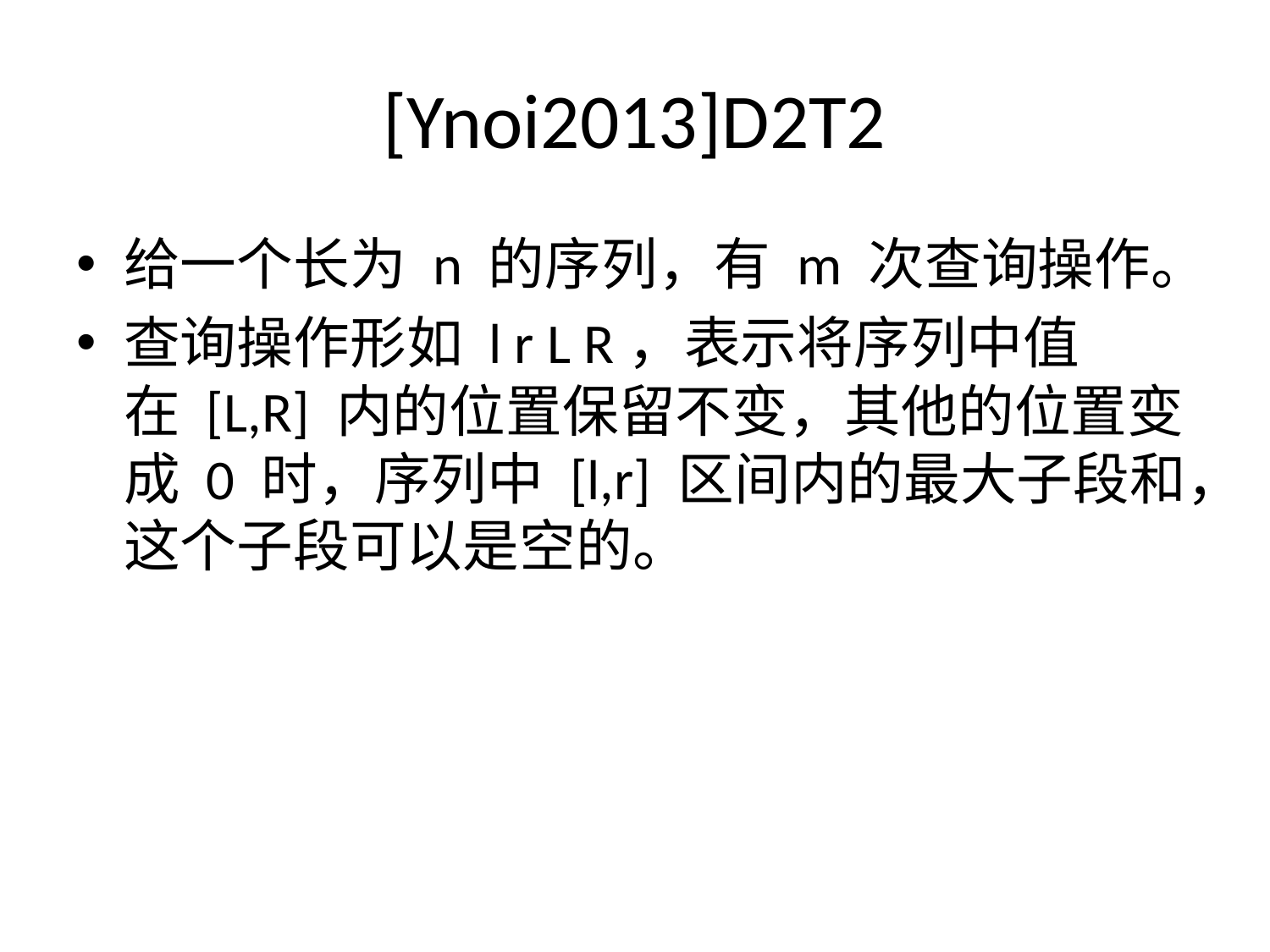

# [Ynoi2013]D2T2
给一个长为 n 的序列，有 m 次查询操作。
查询操作形如 l r L R，表示将序列中值在 [L,R] 内的位置保留不变，其他的位置变成 0 时，序列中 [l,r] 区间内的最大子段和，这个子段可以是空的。